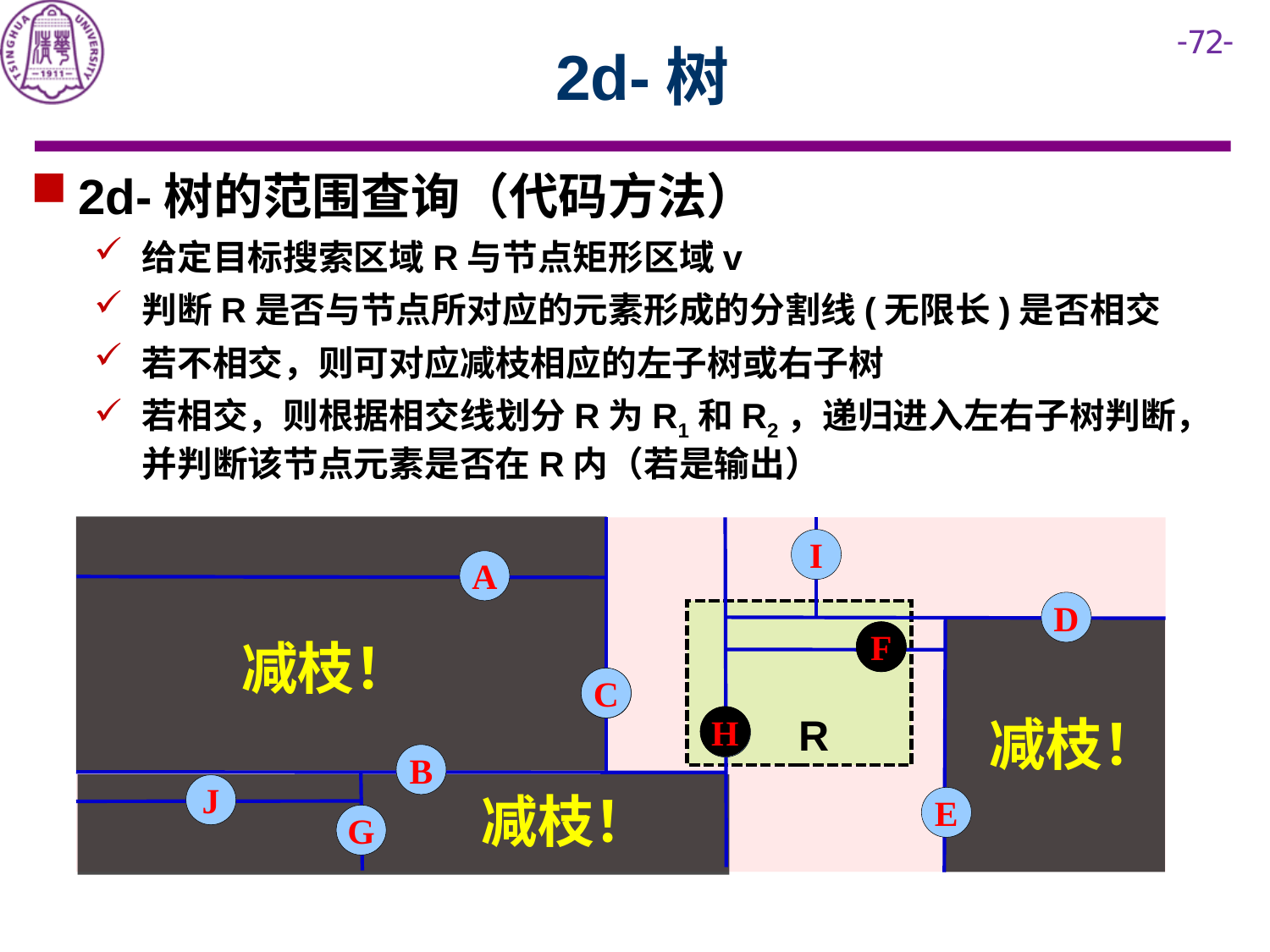

# 2d-树
2d-树的范围查询（代码方法）
给定目标搜索区域R与节点矩形区域v
判断R是否与节点所对应的元素形成的分割线(无限长)是否相交
若不相交，则可对应减枝相应的左子树或右子树
若相交，则根据相交线划分R为R1和R2，递归进入左右子树判断，并判断该节点元素是否在R内（若是输出）

I
A
D

F
F
减枝！
C
C
R
减枝！
H
H
B

J
减枝！
E
G